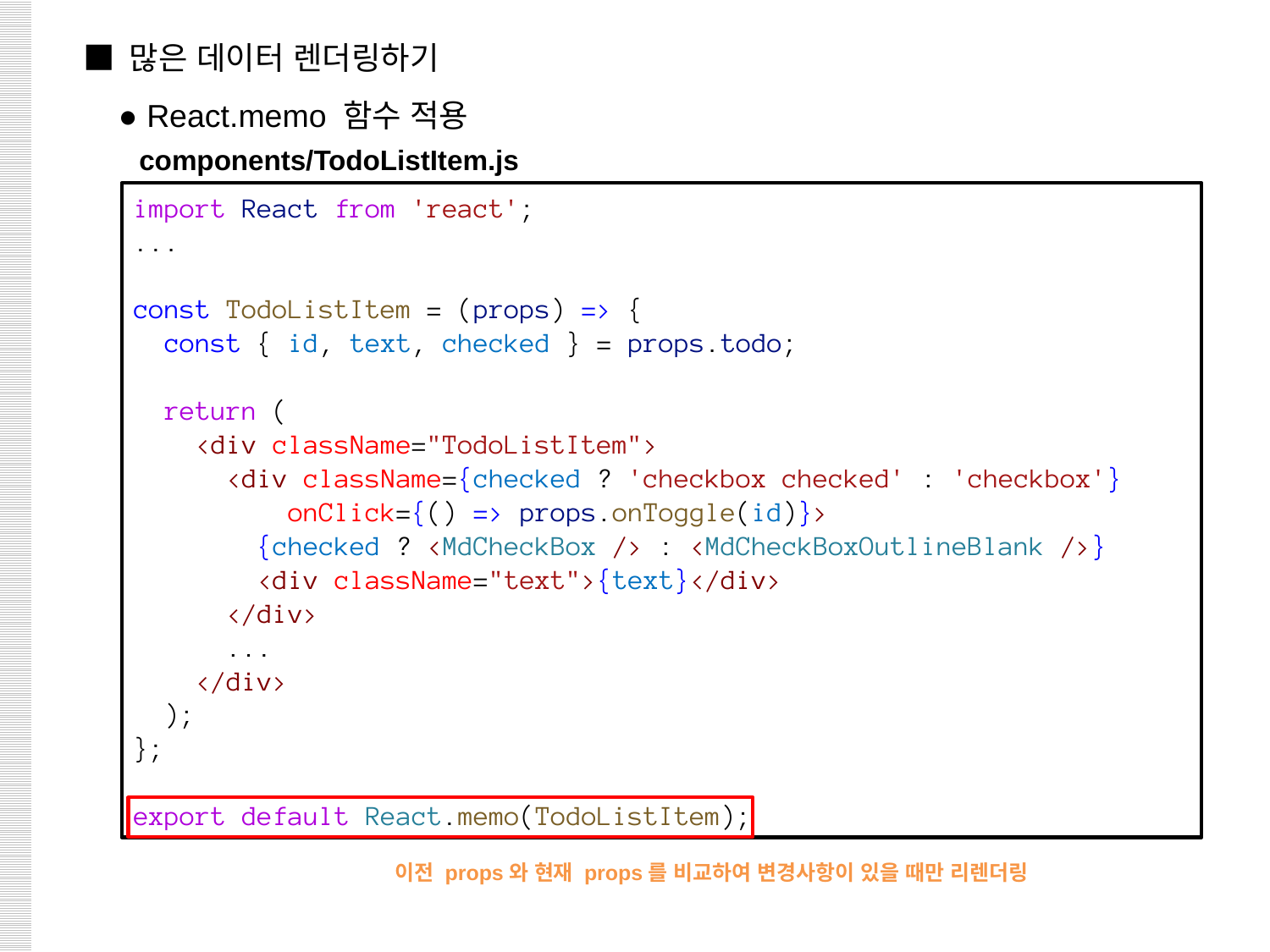

■ 많은 데이터 렌더링하기
    ● React.memo 함수 적용
components/TodoListItem.js
import React from 'react';
...
const TodoListItem = (props) => {
  const { id, text, checked } = props.todo;

  return (
    <div className="TodoListItem">
      <div className={checked ? 'checkbox checked' : 'checkbox'}
          onClick={() => props.onToggle(id)}>
        {checked ? <MdCheckBox /> : <MdCheckBoxOutlineBlank />}
        <div className="text">{text}</div>
      </div>
      ...
    </div>
  );
};

export default React.memo(TodoListItem);

이전 props와 현재 props를 비교하여 변경사항이 있을 때만 리렌더링